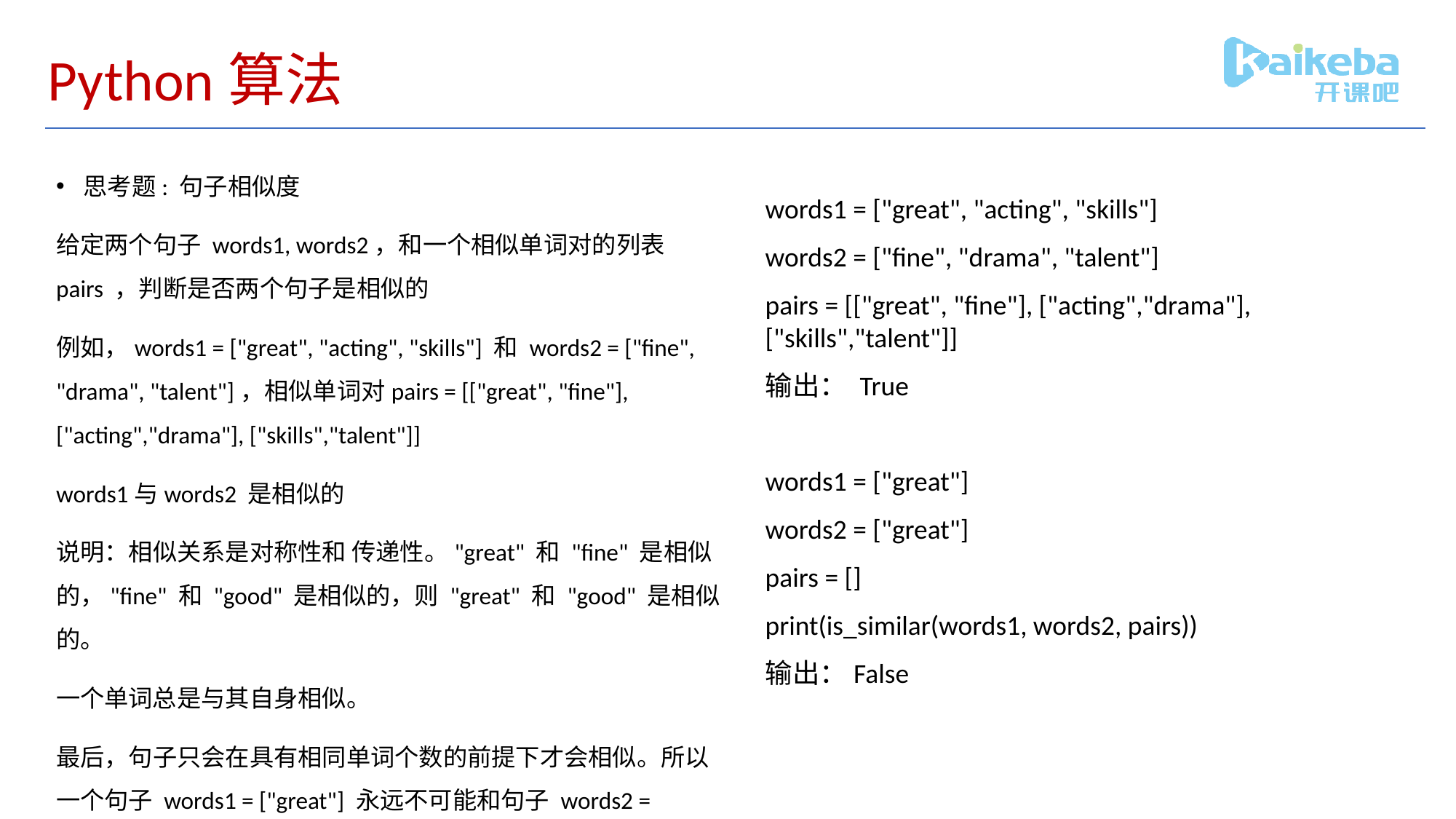

# Python算法
思考题: 句子相似度
给定两个句子 words1, words2，和一个相似单词对的列表 pairs ，判断是否两个句子是相似的
例如，words1 = ["great", "acting", "skills"] 和 words2 = ["fine", "drama", "talent"]，相似单词对pairs = [["great", "fine"], ["acting","drama"], ["skills","talent"]]
words1与words2 是相似的
说明：相似关系是对称性和 传递性。"great" 和 "fine" 是相似的，"fine" 和 "good" 是相似的，则 "great" 和 "good" 是相似的。
一个单词总是与其自身相似。
最后，句子只会在具有相同单词个数的前提下才会相似。所以一个句子 words1 = ["great"] 永远不可能和句子 words2 = ["doubleplus","good"] 相似
words1 = ["great", "acting", "skills"]
words2 = ["fine", "drama", "talent"]
pairs = [["great", "fine"], ["acting","drama"], ["skills","talent"]]
输出： True

words1 = ["great"]
words2 = ["great"]
pairs = []
print(is_similar(words1, words2, pairs))
输出：False